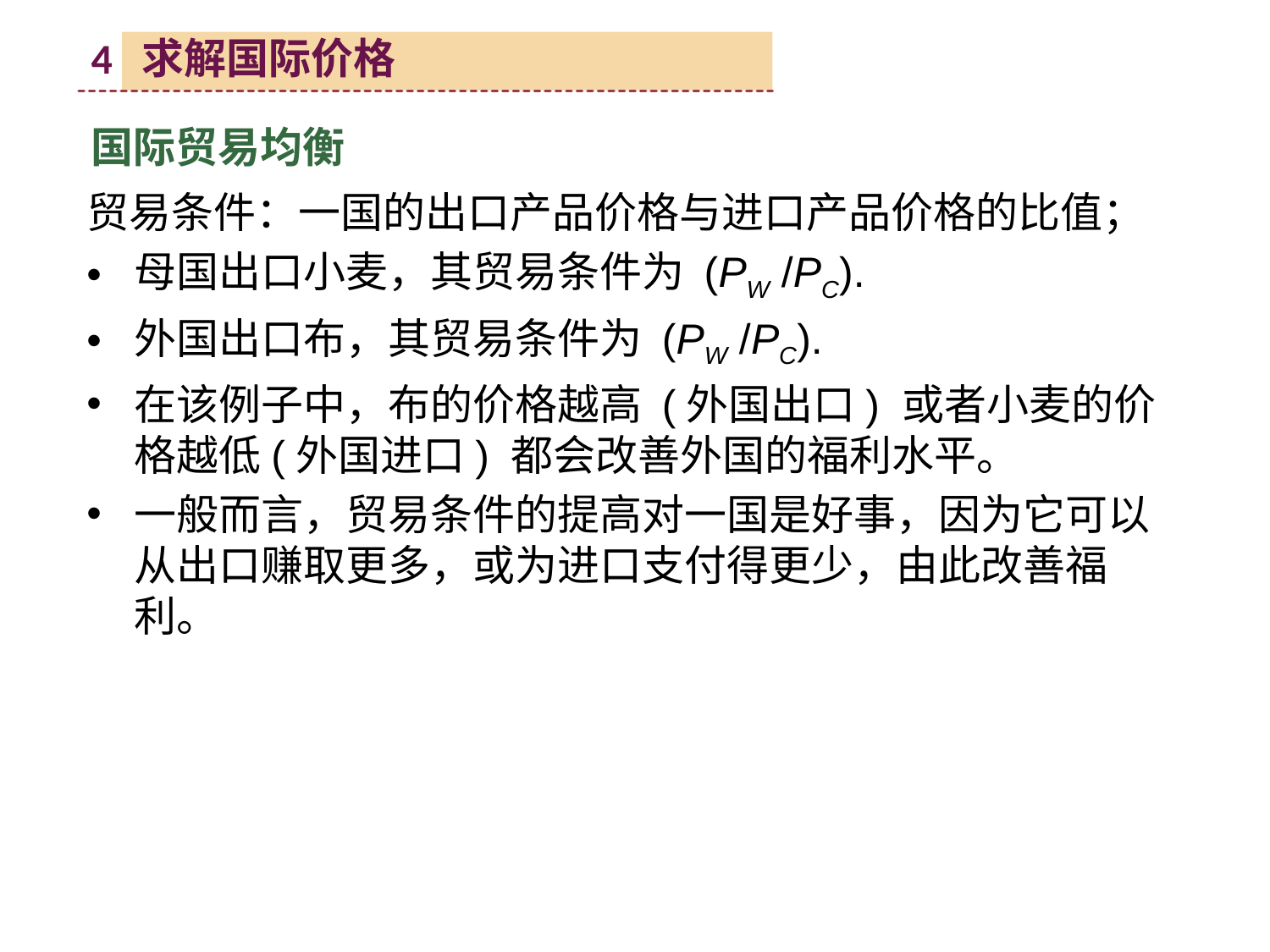

4  求解国际价格

国际贸易均衡
贸易条件：一国的出口产品价格与进口产品价格的比值；
母国出口小麦，其贸易条件为 (PW /PC).
外国出口布，其贸易条件为 (PW /PC).
在该例子中，布的价格越高 (外国出口) 或者小麦的价格越低(外国进口) 都会改善外国的福利水平。
一般而言，贸易条件的提高对一国是好事，因为它可以从出口赚取更多，或为进口支付得更少，由此改善福利。